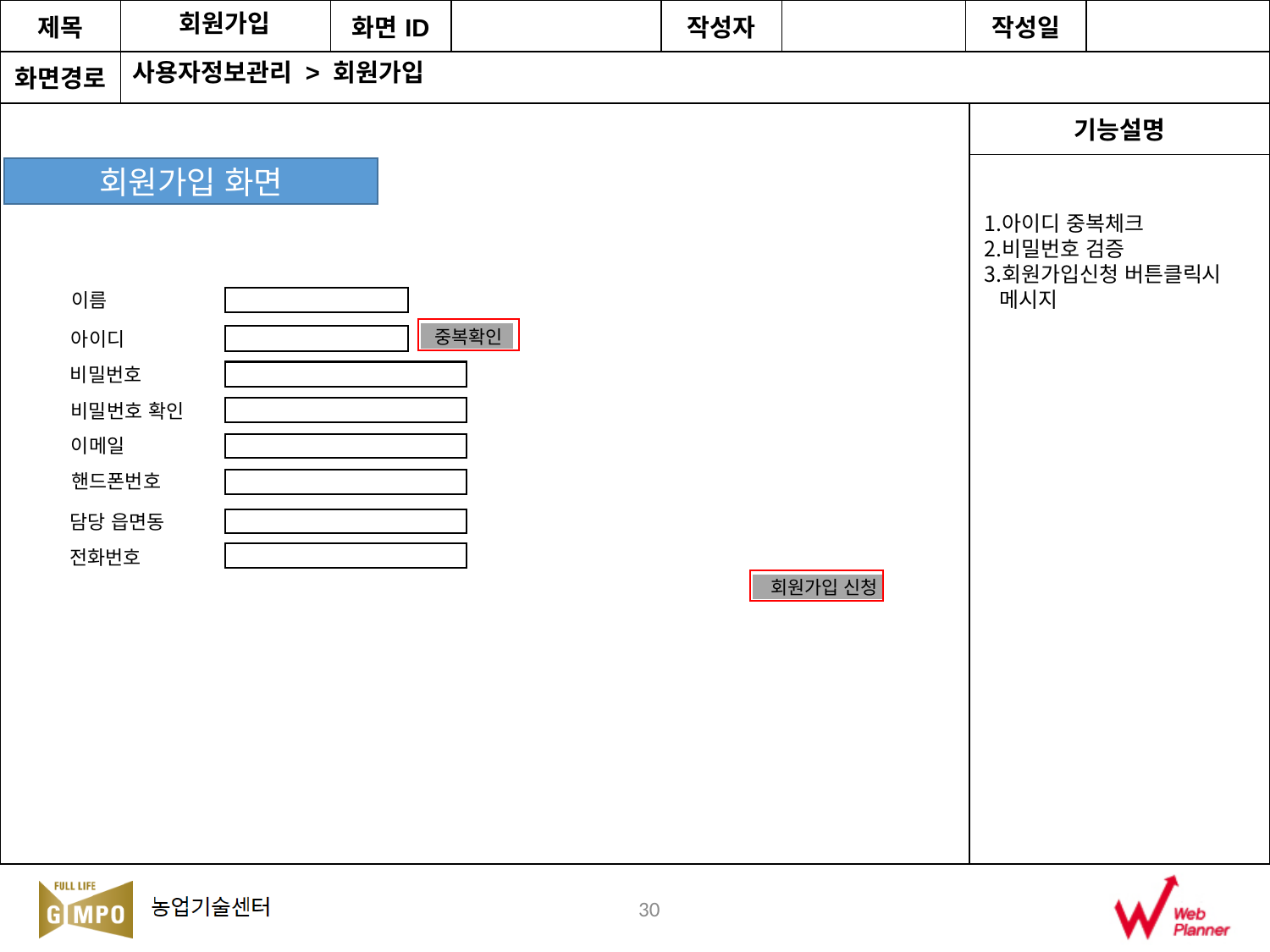

회원가입

사용자정보관리 > 회원가입

회원가입 화면
아이디 중복체크
비밀번호 검증
회원가입신청 버튼클릭시 메시지

이름

중복확인

아이디

비밀번호

비밀번호 확인

이메일
핸드폰번호

담당 읍면동

전화번호

회원가입 신청

30